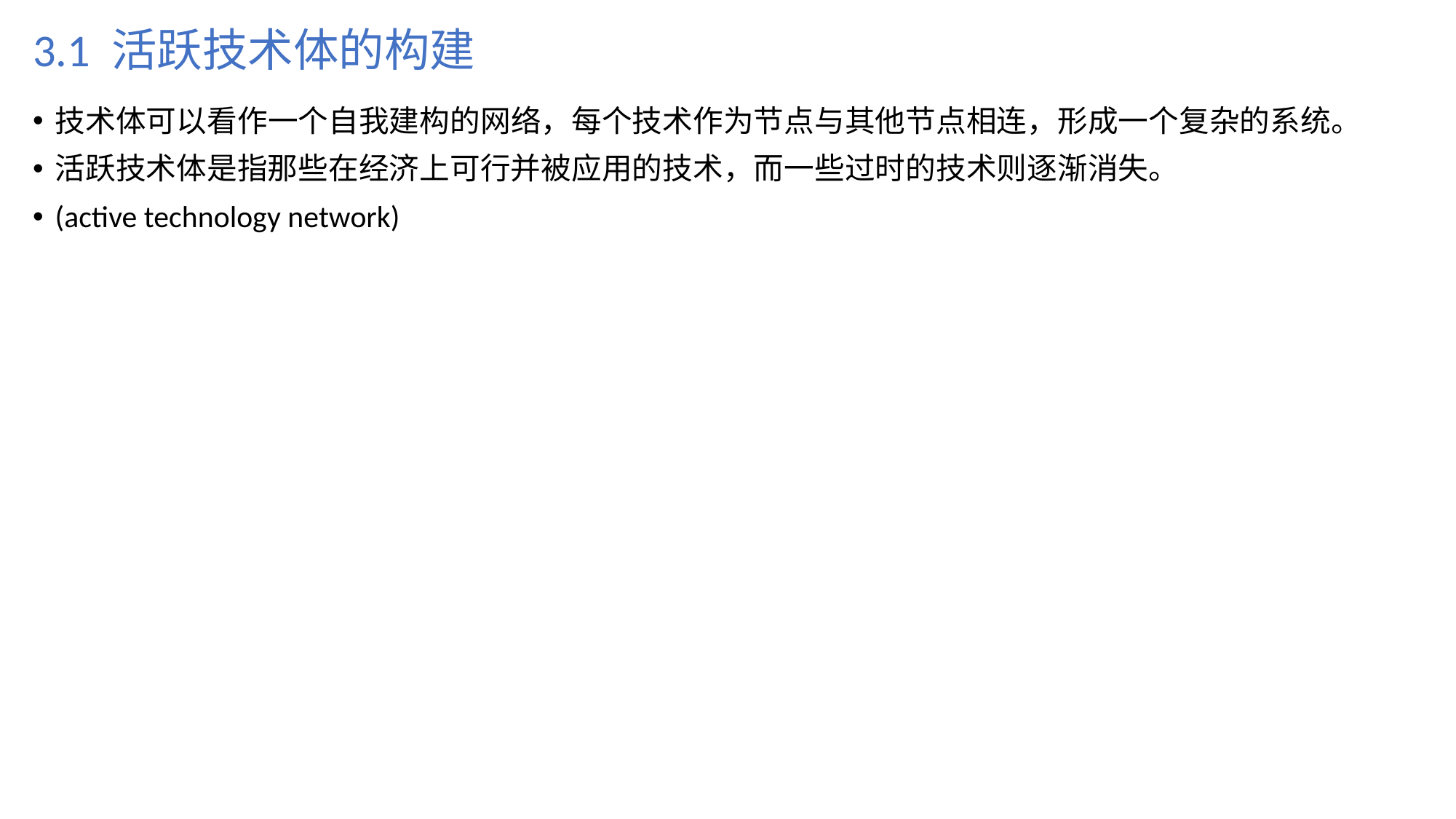

# 3.1 活跃技术体的构建
技术体可以看作一个自我建构的网络，每个技术作为节点与其他节点相连，形成一个复杂的系统。
活跃技术体是指那些在经济上可行并被应用的技术，而一些过时的技术则逐渐消失。
(active technology network)